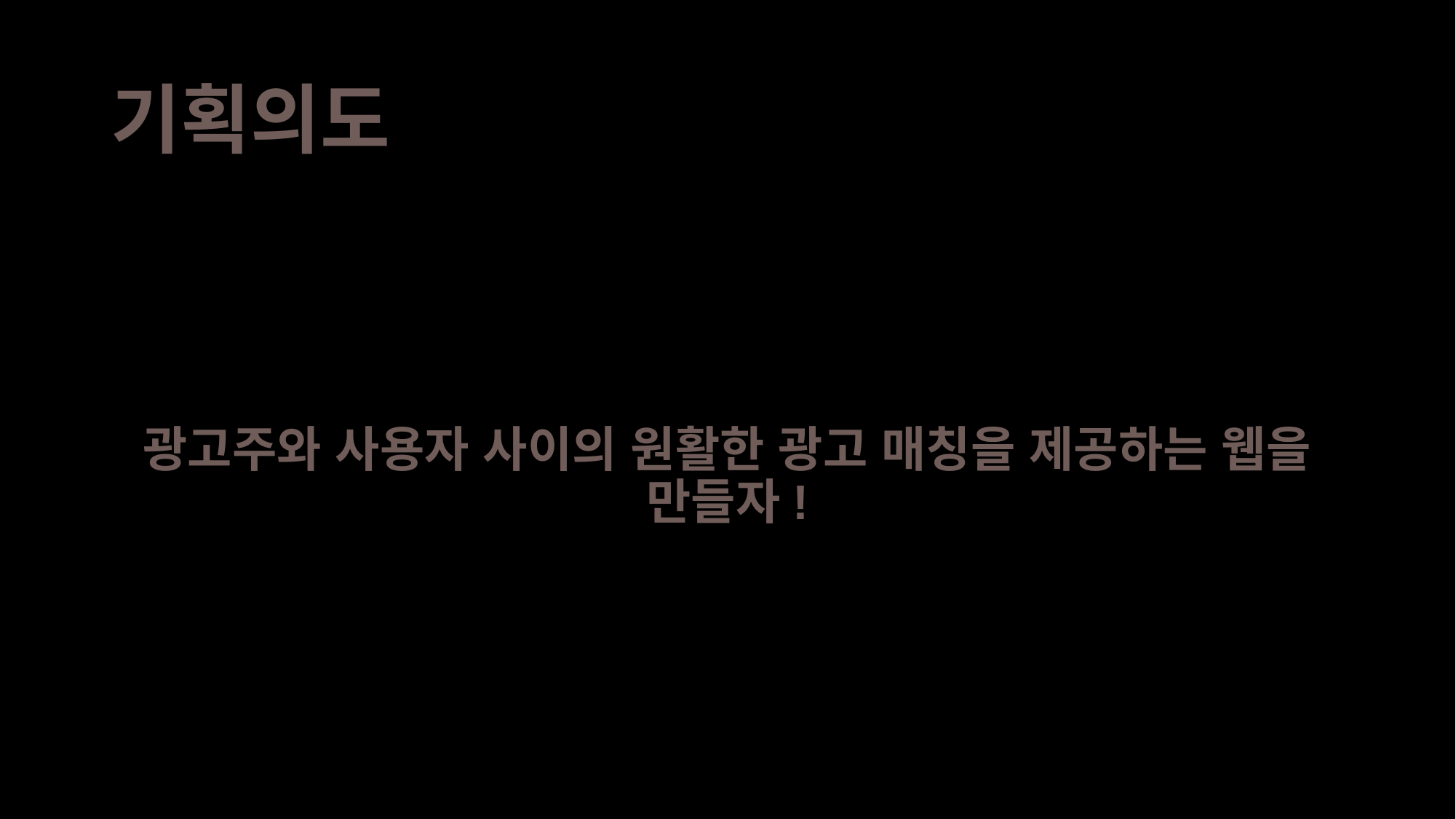

# 기획의도
광고주와 사용자 사이의 원활한 광고 매칭을 제공하는 웹을 만들자!